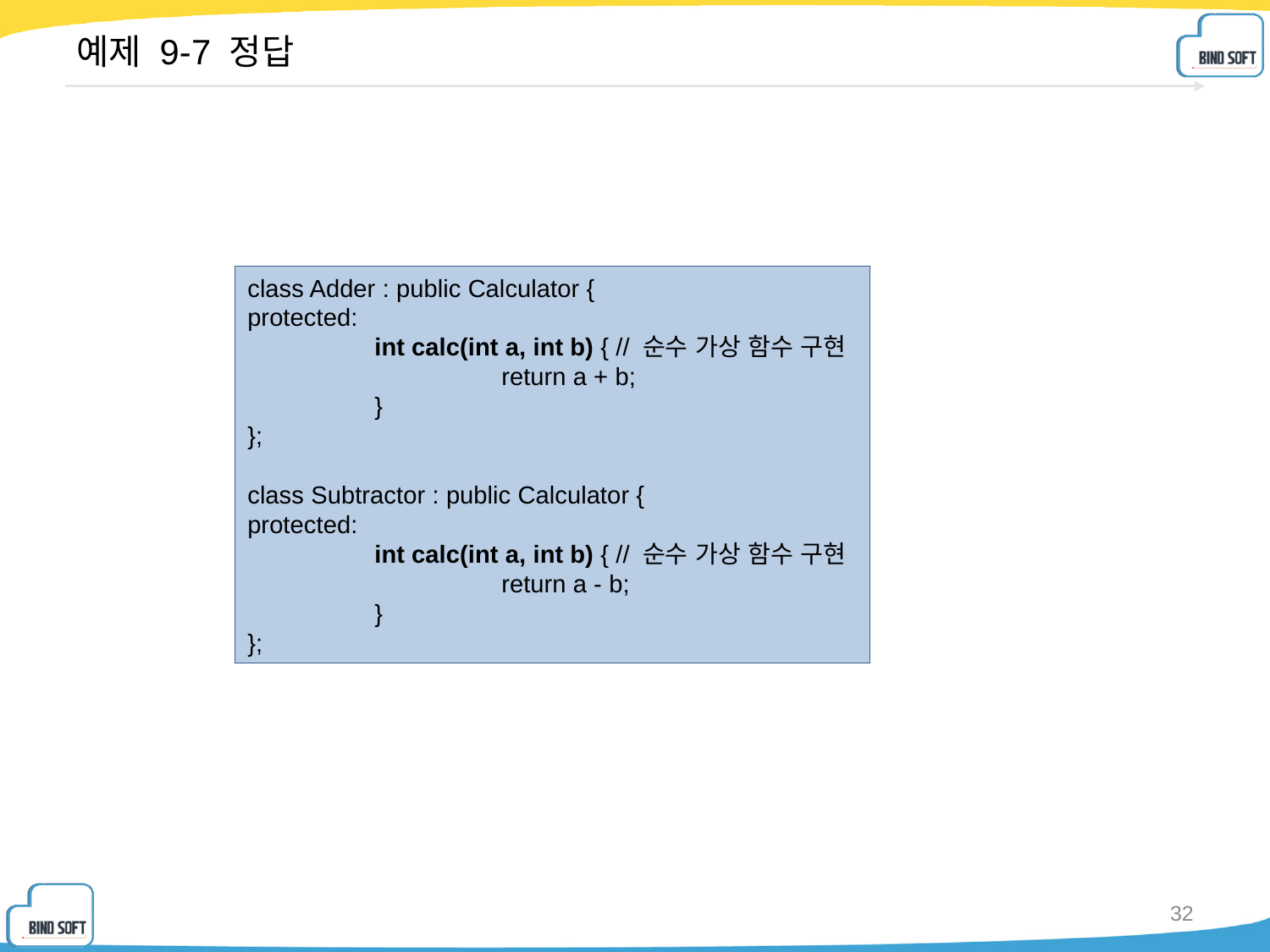

# 예제 9-7 정답
class Adder : public Calculator {
protected:
	int calc(int a, int b) { // 순수 가상 함수 구현
		return a + b;
	}
};

class Subtractor : public Calculator {
protected:
	int calc(int a, int b) { // 순수 가상 함수 구현
		return a - b;
	}
};
32